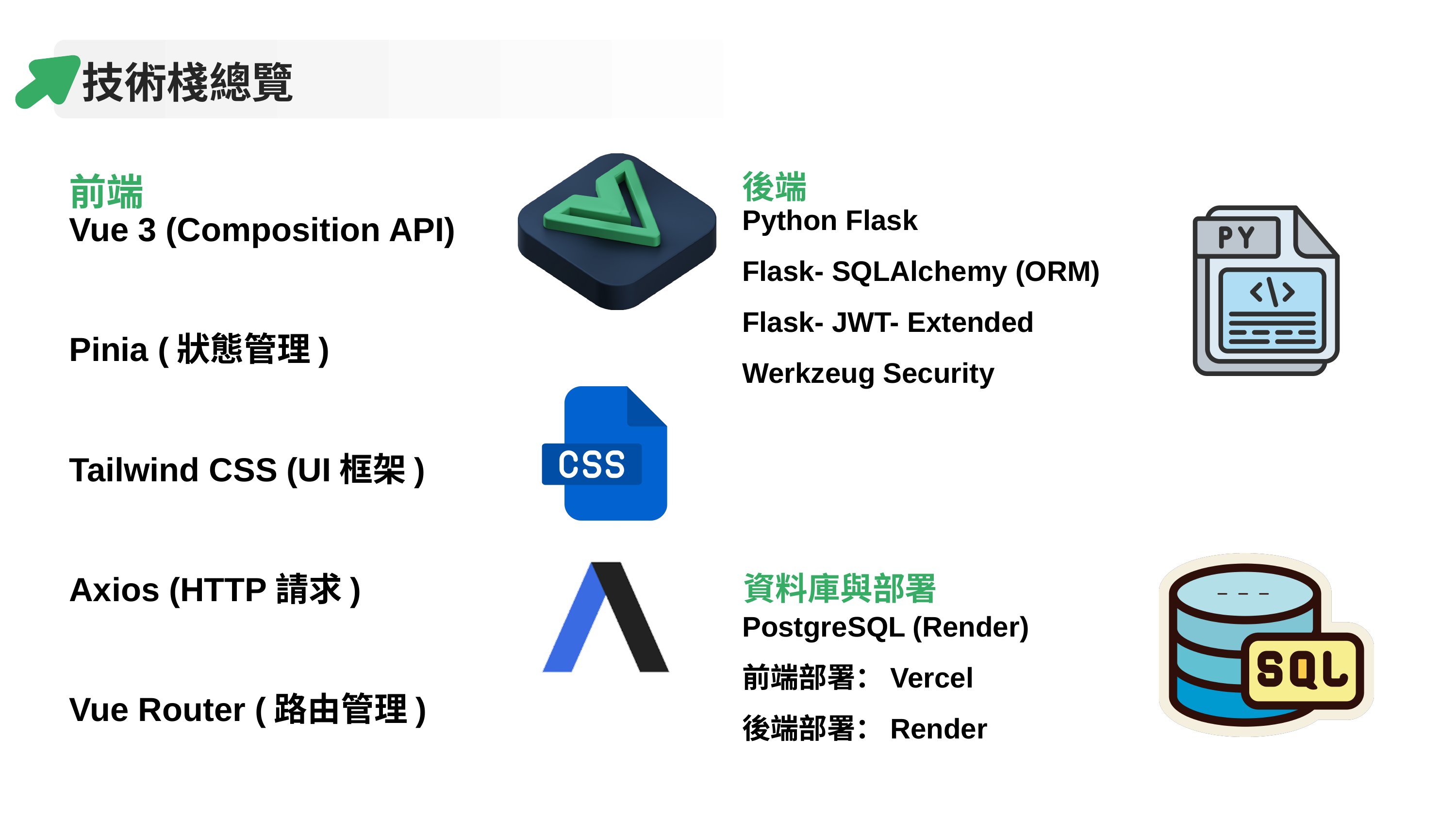

技術棧總覽

前端

後端

Python Flask
Flask- SQLAlchemy (ORM)
Flask- JWT- Extended
Werkzeug Security
Vue 3 (Composition API)

Pinia (狀態管理)

Tailwind CSS (UI框架)

Axios (HTTP請求)

Vue Router (路由管理)

資料庫與部署

PostgreSQL (Render)
前端部署：Vercel
後端部署：Render